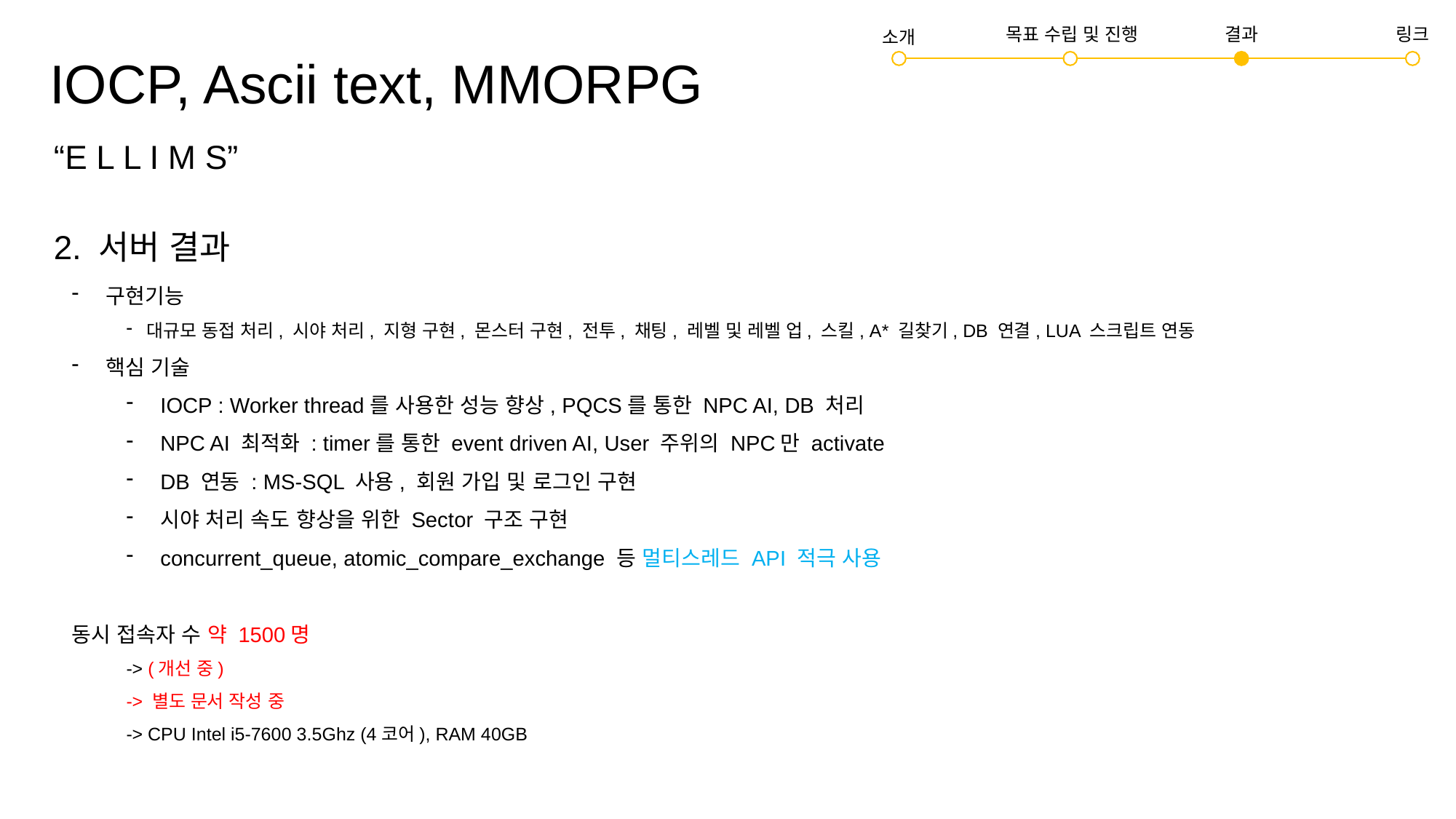

# IOCP, Ascii text, MMORPG
링크
결과
목표 수립 및 진행
소개

“E L L I M S”
2. 서버 결과
구현기능
대규모 동접 처리, 시야 처리, 지형 구현, 몬스터 구현, 전투, 채팅, 레벨 및 레벨 업, 스킬, A* 길찾기, DB 연결, LUA 스크립트 연동
핵심 기술
IOCP : Worker thread를 사용한 성능 향상, PQCS를 통한 NPC AI, DB 처리
NPC AI 최적화 : timer를 통한 event driven AI, User 주위의 NPC만 activate
DB 연동 : MS-SQL 사용, 회원 가입 및 로그인 구현
시야 처리 속도 향상을 위한 Sector 구조 구현
concurrent_queue, atomic_compare_exchange 등 멀티스레드 API 적극 사용

동시 접속자 수 약 1500명
-> (개선 중)
-> 별도 문서 작성 중
-> CPU Intel i5-7600 3.5Ghz (4코어), RAM 40GB